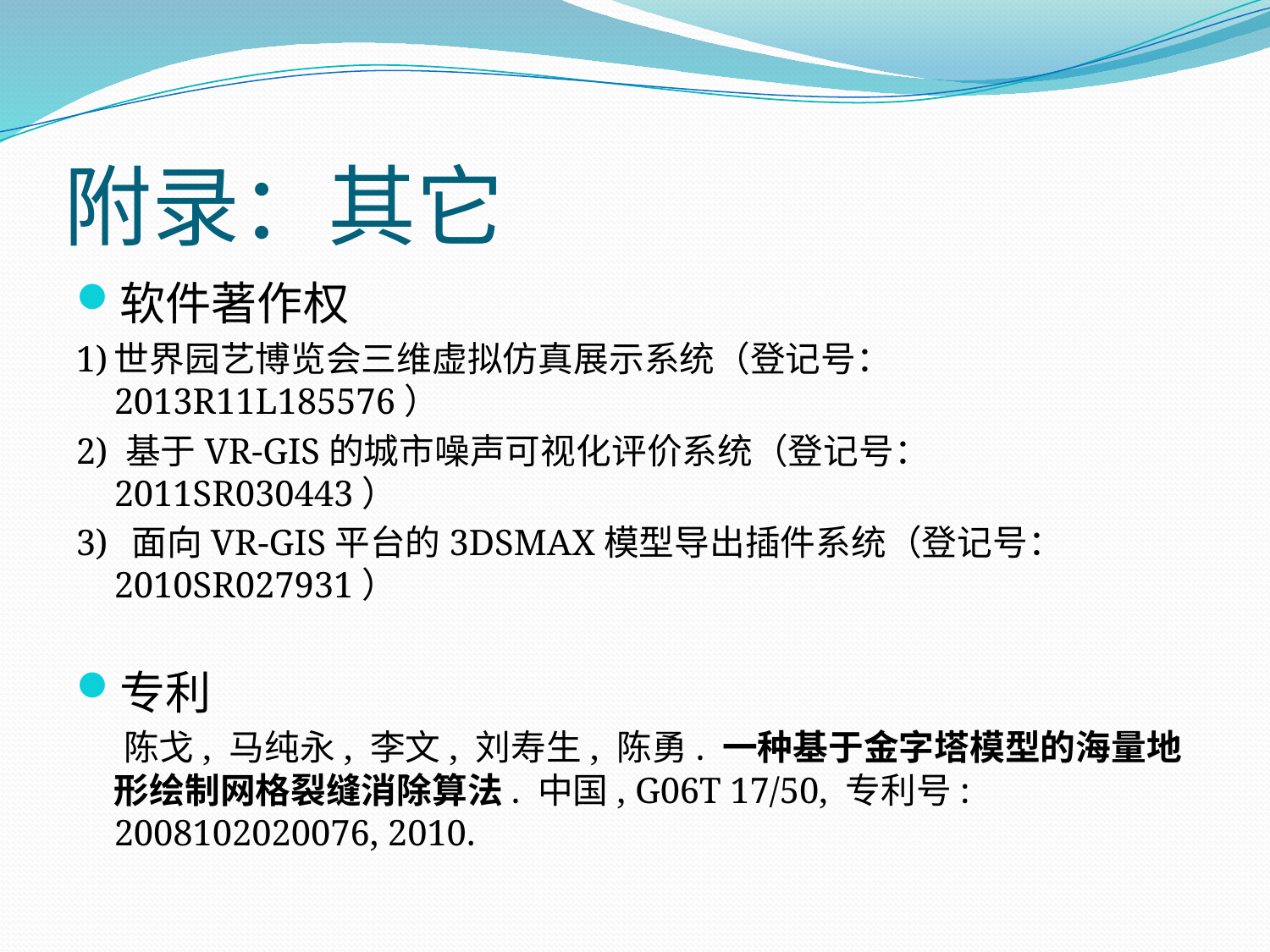

# 附录：其它
软件著作权
1)	世界园艺博览会三维虚拟仿真展示系统（登记号：2013R11L185576）
2) 基于VR-GIS的城市噪声可视化评价系统（登记号：2011SR030443）
3)	 面向VR-GIS平台的3DSMAX模型导出插件系统（登记号：2010SR027931）

专利
     陈戈, 马纯永, 李文, 刘寿生, 陈勇. 一种基于金字塔模型的海量地形绘制网格裂缝消除算法. 中国, G06T 17/50, 专利号: 2008102020076, 2010.